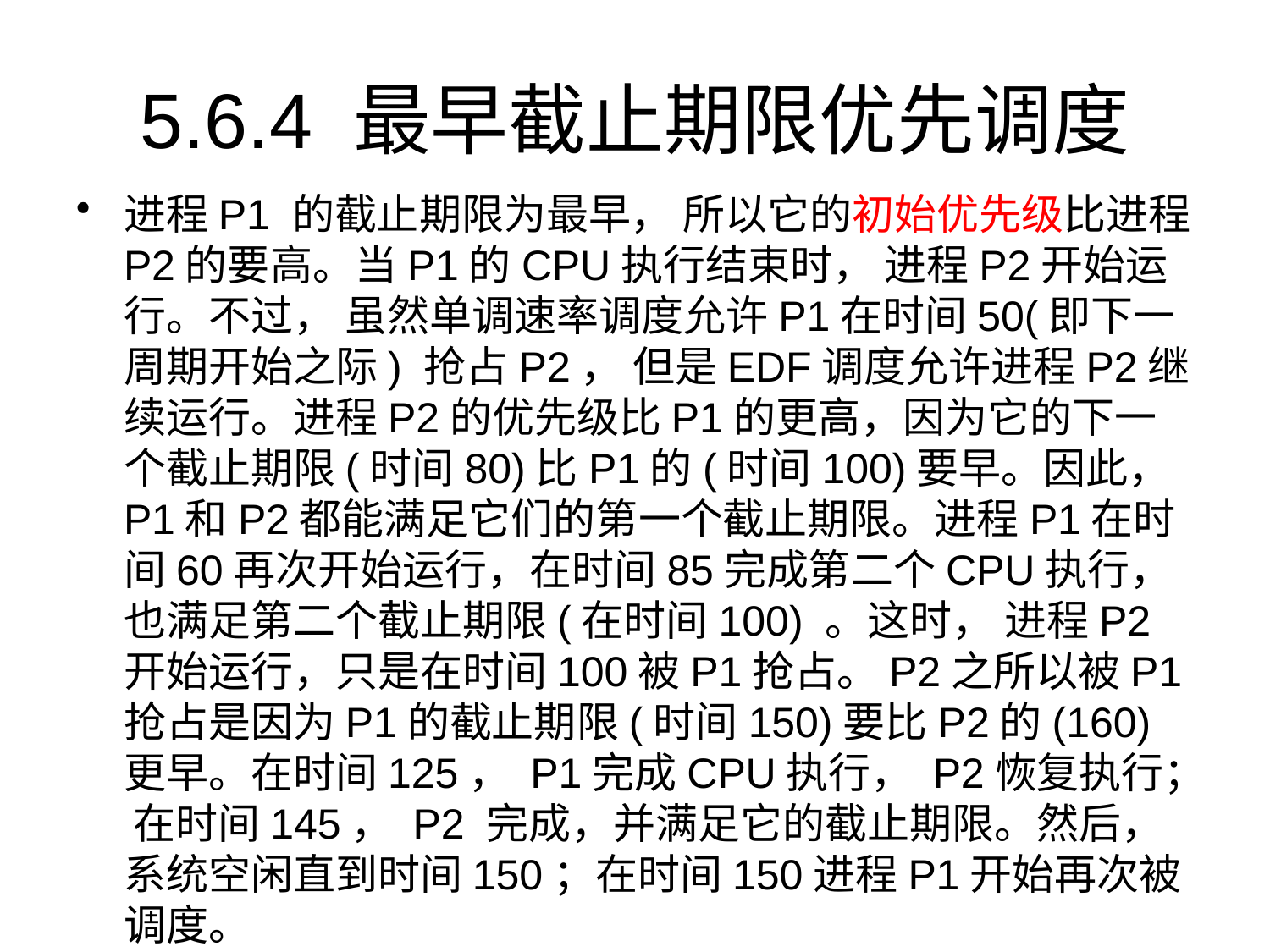

# 5.6.4 最早截止期限优先调度
进程P1 的截止期限为最早， 所以它的初始优先级比进程P2的要高。当P1的CPU执行结束时， 进程P2开始运行。不过， 虽然单调速率调度允许P1在时间50(即下一周期开始之际) 抢占P2， 但是EDF调度允许进程P2继续运行。进程P2的优先级比P1的更高，因为它的下一个截止期限(时间80)比P1的(时间100)要早。因此，P1和P2都能满足它们的第一个截止期限。进程P1在时间60再次开始运行，在时间85完成第二个CPU执行， 也满足第二个截止期限(在时间100) 。这时， 进程P2开始运行，只是在时间100被P1抢占。P2之所以被P1抢占是因为P1的截止期限(时间150)要比P2的(160) 更早。在时间125， P1完成CPU执行， P2恢复执行； 在时间145， P2 完成，并满足它的截止期限。然后，系统空闲直到时间150；在时间150进程P1开始再次被调度。